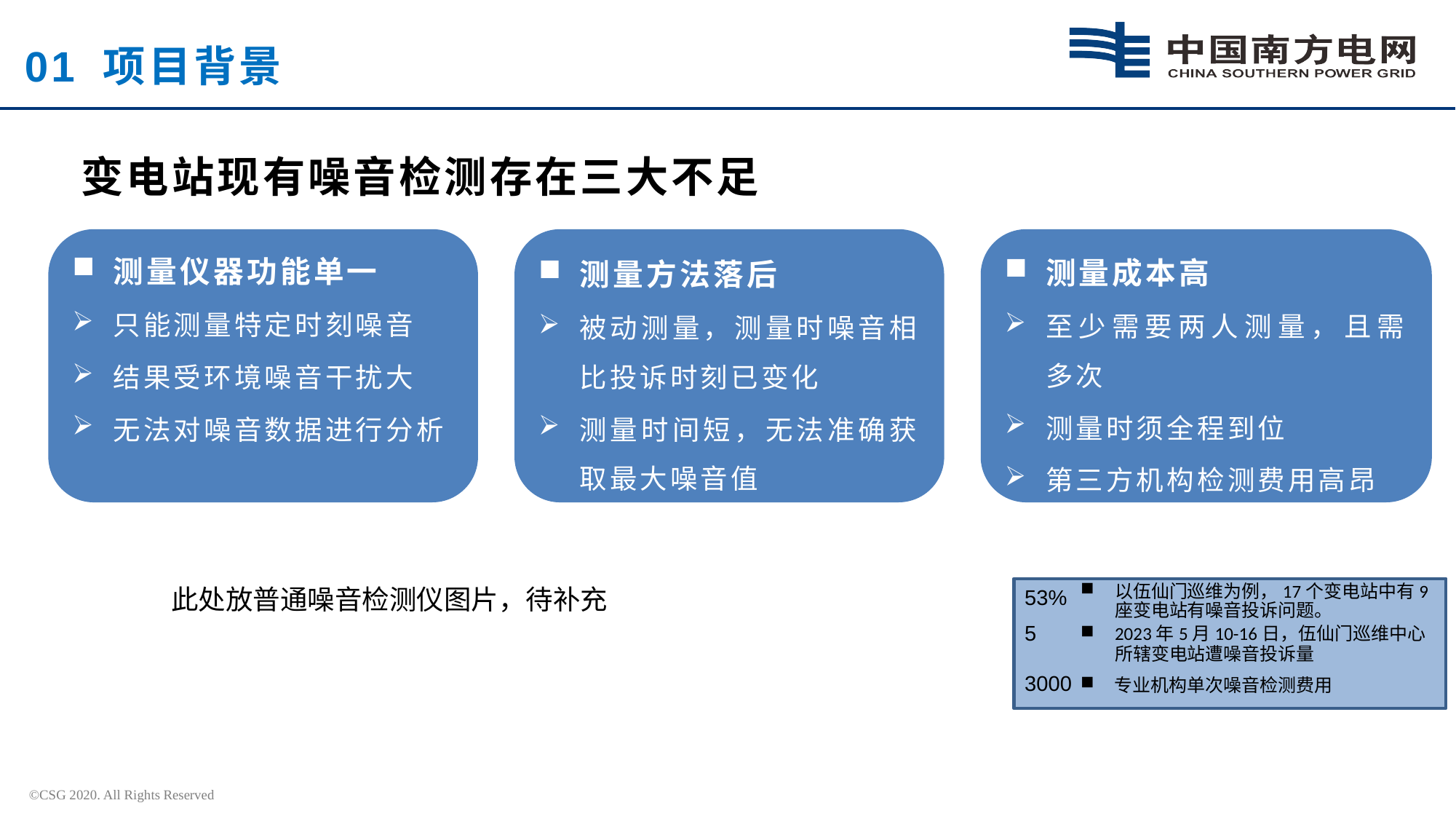

01 项目背景
变电站现有噪音检测存在三大不足
测量仪器功能单一
只能测量特定时刻噪音
结果受环境噪音干扰大
无法对噪音数据进行分析

测量方法落后
被动测量，测量时噪音相比投诉时刻已变化
测量时间短，无法准确获取最大噪音值
测量成本高
至少需要两人测量，且需多次
测量时须全程到位
第三方机构检测费用高昂
此处放普通噪音检测仪图片，待补充
以伍仙门巡维为例，17个变电站中有9座变电站有噪音投诉问题。
53%

5

3000
2023年5月10-16日，伍仙门巡维中心所辖变电站遭噪音投诉量
专业机构单次噪音检测费用